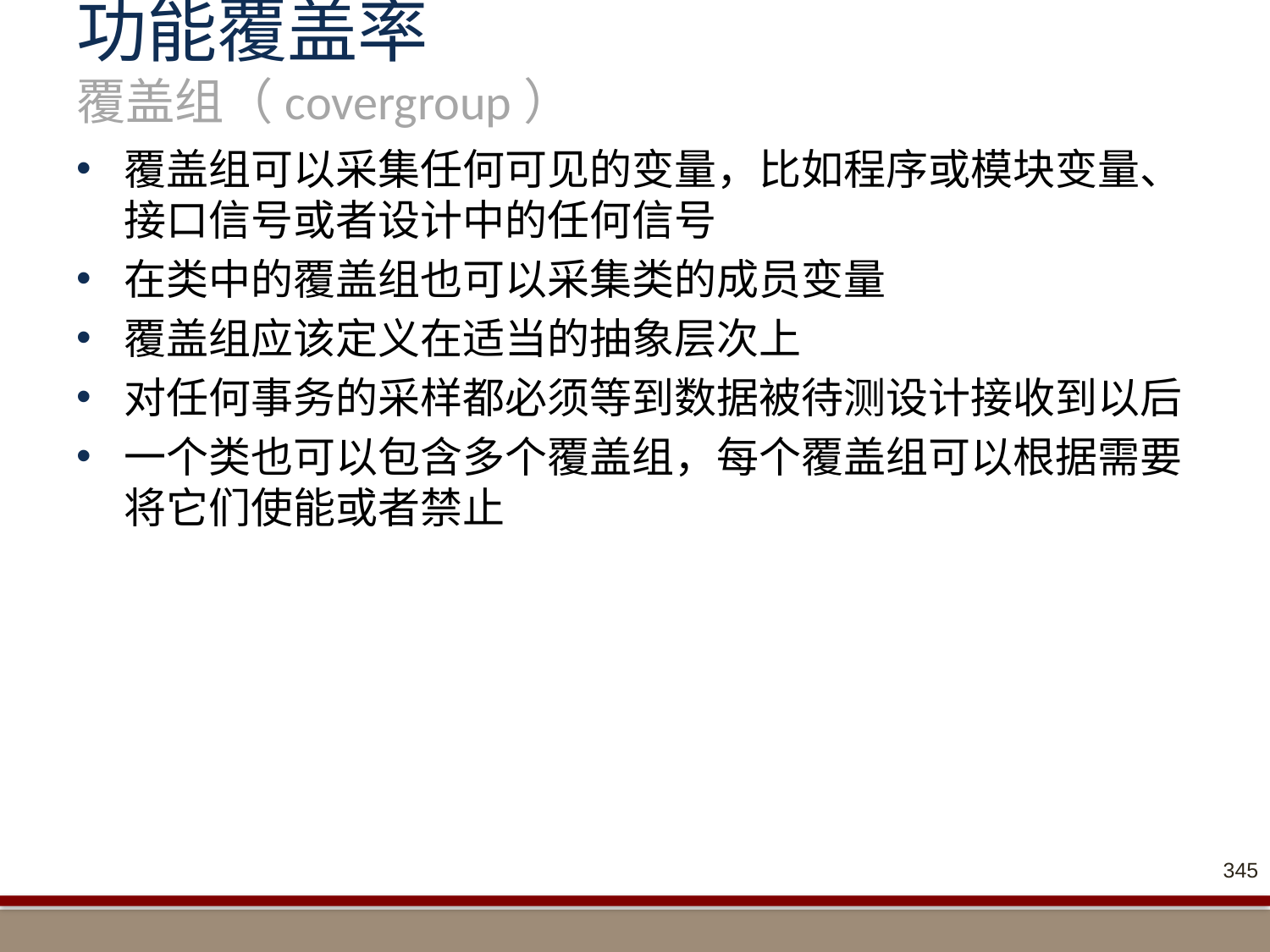

# 功能覆盖率 覆盖组（covergroup）
覆盖组可以采集任何可见的变量，比如程序或模块变量、接口信号或者设计中的任何信号
在类中的覆盖组也可以采集类的成员变量
覆盖组应该定义在适当的抽象层次上
对任何事务的采样都必须等到数据被待测设计接收到以后
一个类也可以包含多个覆盖组，每个覆盖组可以根据需要将它们使能或者禁止

345